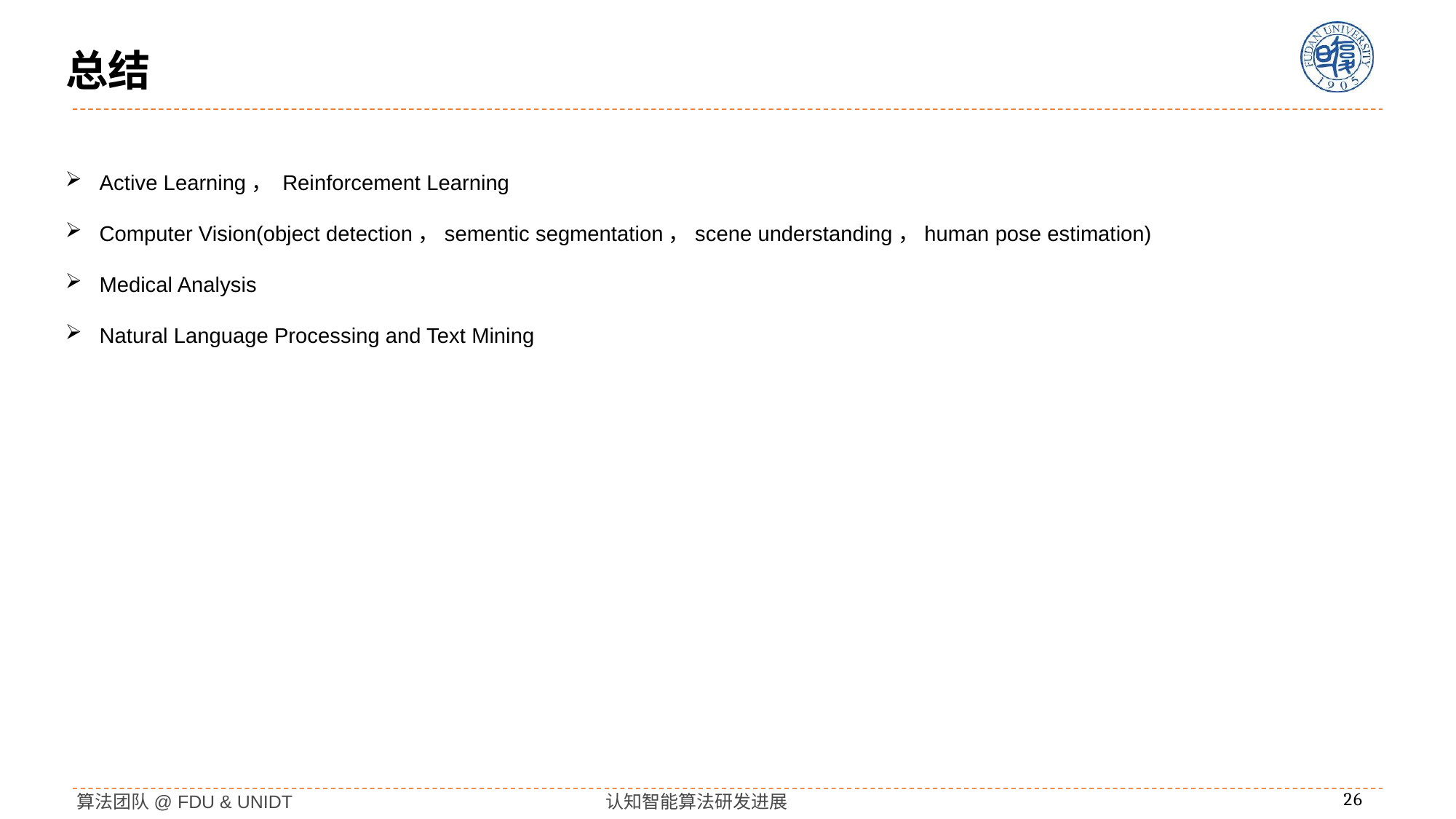

# 总结
Active Learning， Reinforcement Learning

Computer Vision(object detection，sementic segmentation，scene understanding，human pose estimation)

Medical Analysis

Natural Language Processing and Text Mining